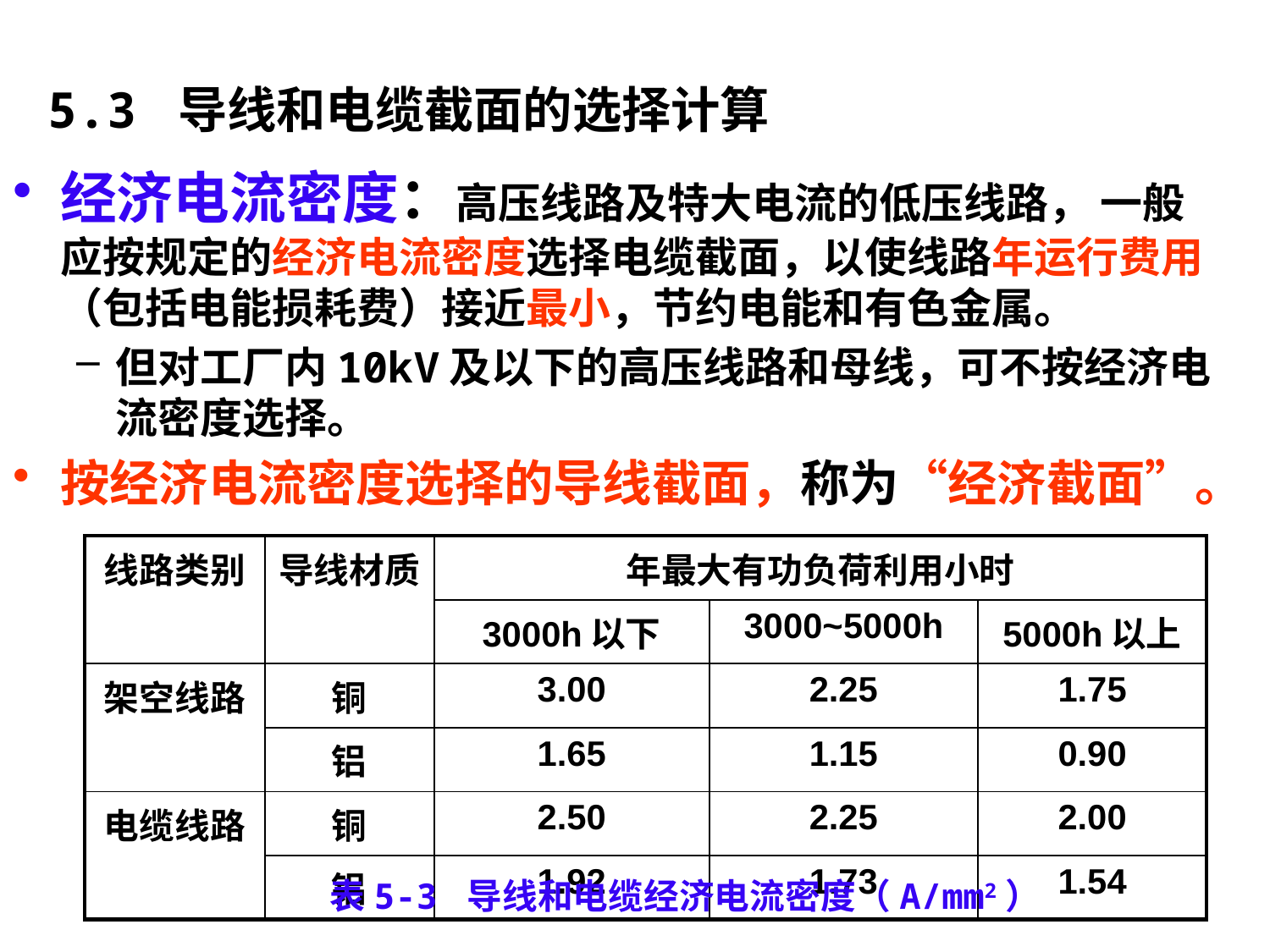

# 5.3 导线和电缆截面的选择计算
经济电流密度：高压线路及特大电流的低压线路， 一般应按规定的经济电流密度选择电缆截面，以使线路年运行费用（包括电能损耗费）接近最小，节约电能和有色金属。
但对工厂内10kV及以下的高压线路和母线，可不按经济电流密度选择。
按经济电流密度选择的导线截面，称为“经济截面”。
| 线路类别 | 导线材质 | 年最大有功负荷利用小时 |  |  |
| --- | --- | --- | --- | --- |
|  |  | 3000h以下 | 3000~5000h | 5000h以上 |
| 架空线路 | 铜 | 3.00 | 2.25 | 1.75 |
|  | 铝 | 1.65 | 1.15 | 0.90 |
| 电缆线路 | 铜 | 2.50 | 2.25 | 2.00 |
|  | 铝 | 1.92 | 1.73 | 1.54 |
表5-3 导线和电缆经济电流密度（A/mm2）